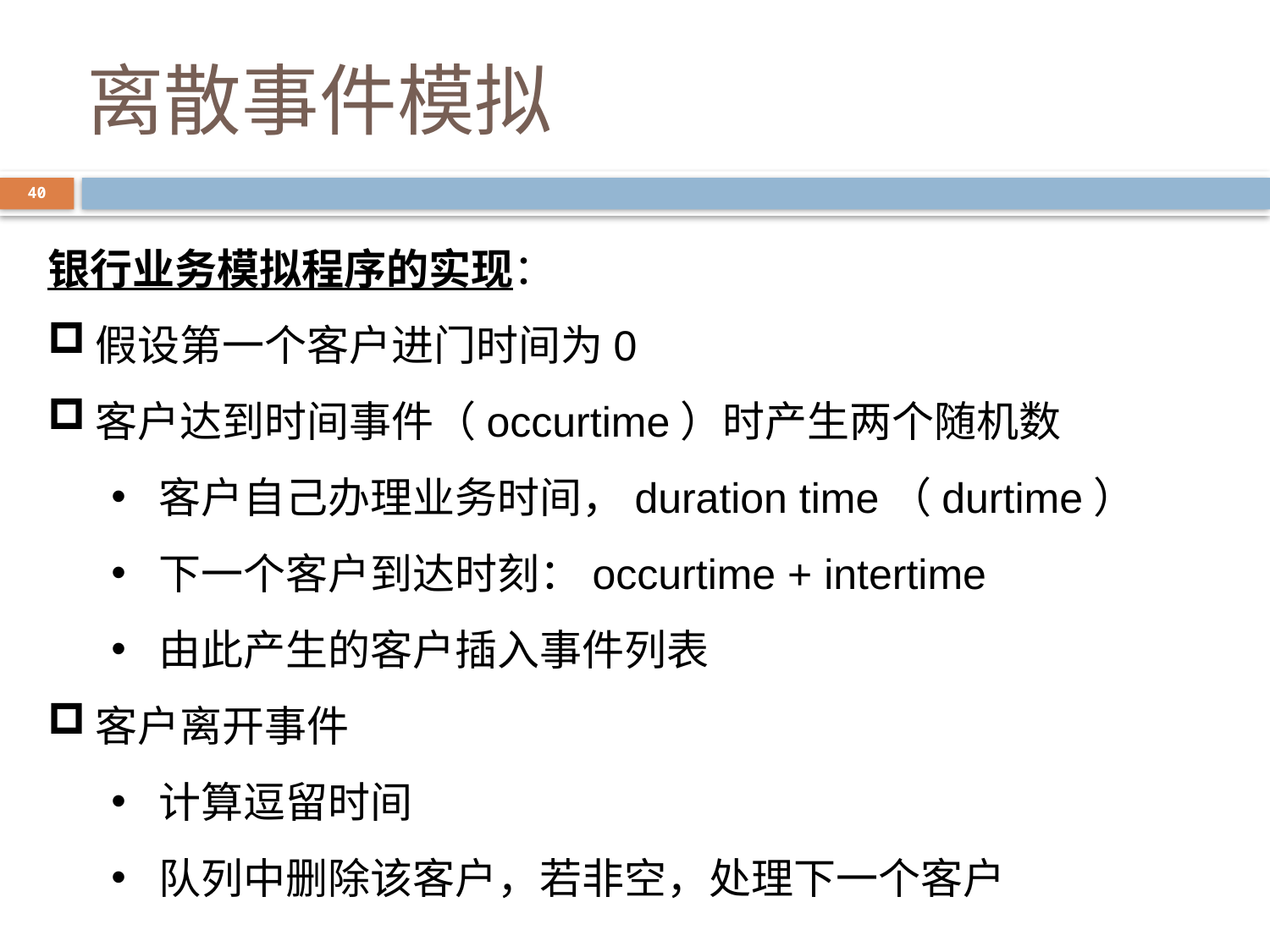

# 离散事件模拟
40
银行业务模拟程序的实现：
假设第一个客户进门时间为0
客户达到时间事件（occurtime）时产生两个随机数
客户自己办理业务时间，duration time（durtime）
下一个客户到达时刻：occurtime + intertime
由此产生的客户插入事件列表
客户离开事件
计算逗留时间
队列中删除该客户，若非空，处理下一个客户